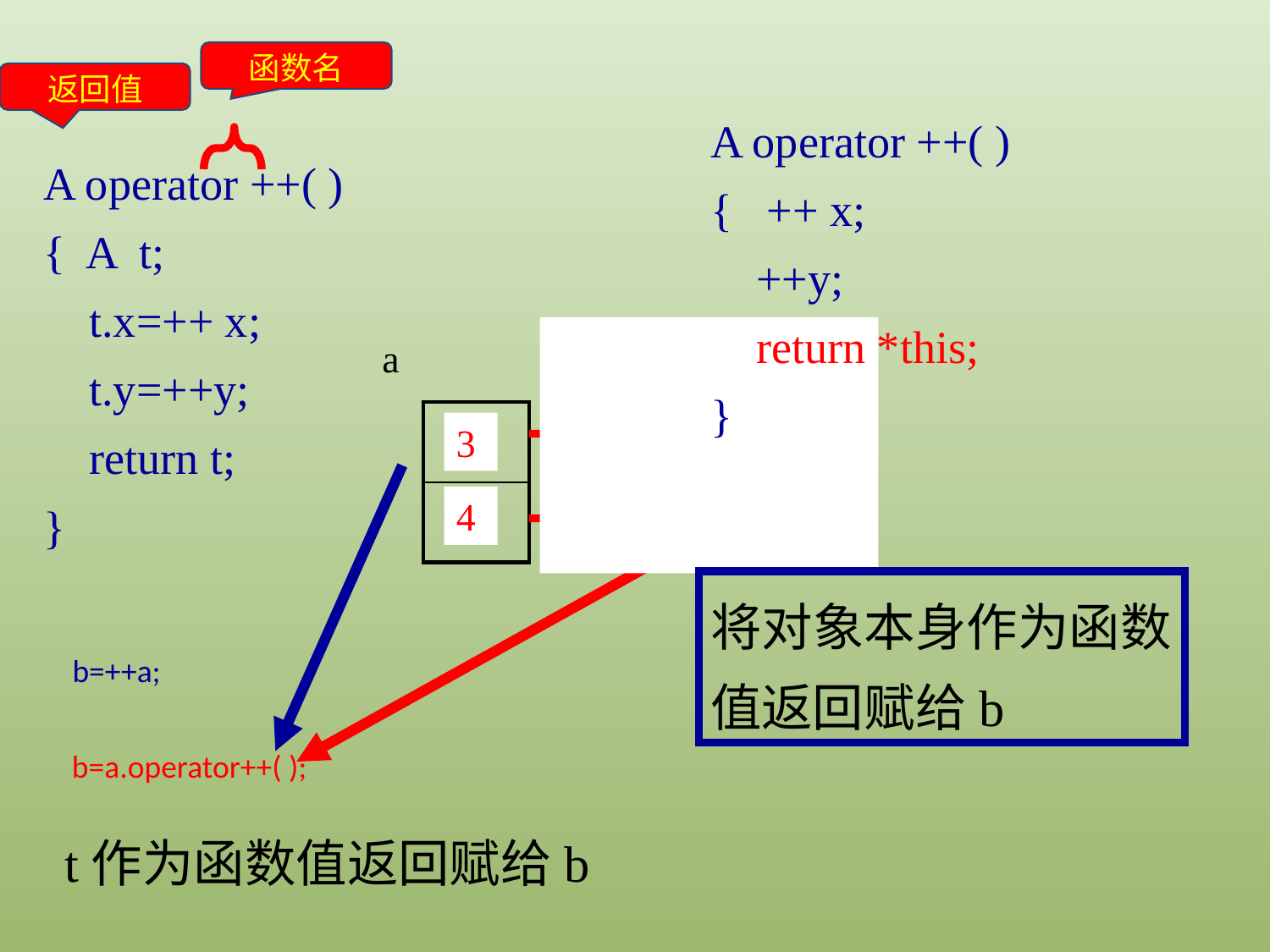

函数名
返回值
A operator ++( )
{   ++ x;
    ++y;
    return *this;
}

A operator ++( )
{  A  t;
    t.x=++ x;
    t.y=++y;
    return t;
}

a
t
| 2 |
| --- |
| 3 |
|  |
| --- |
|  |
3
3

4
4

将对象本身作为函数值返回赋给b
 b=++a;
 b=a.operator++( );
t作为函数值返回赋给b
855